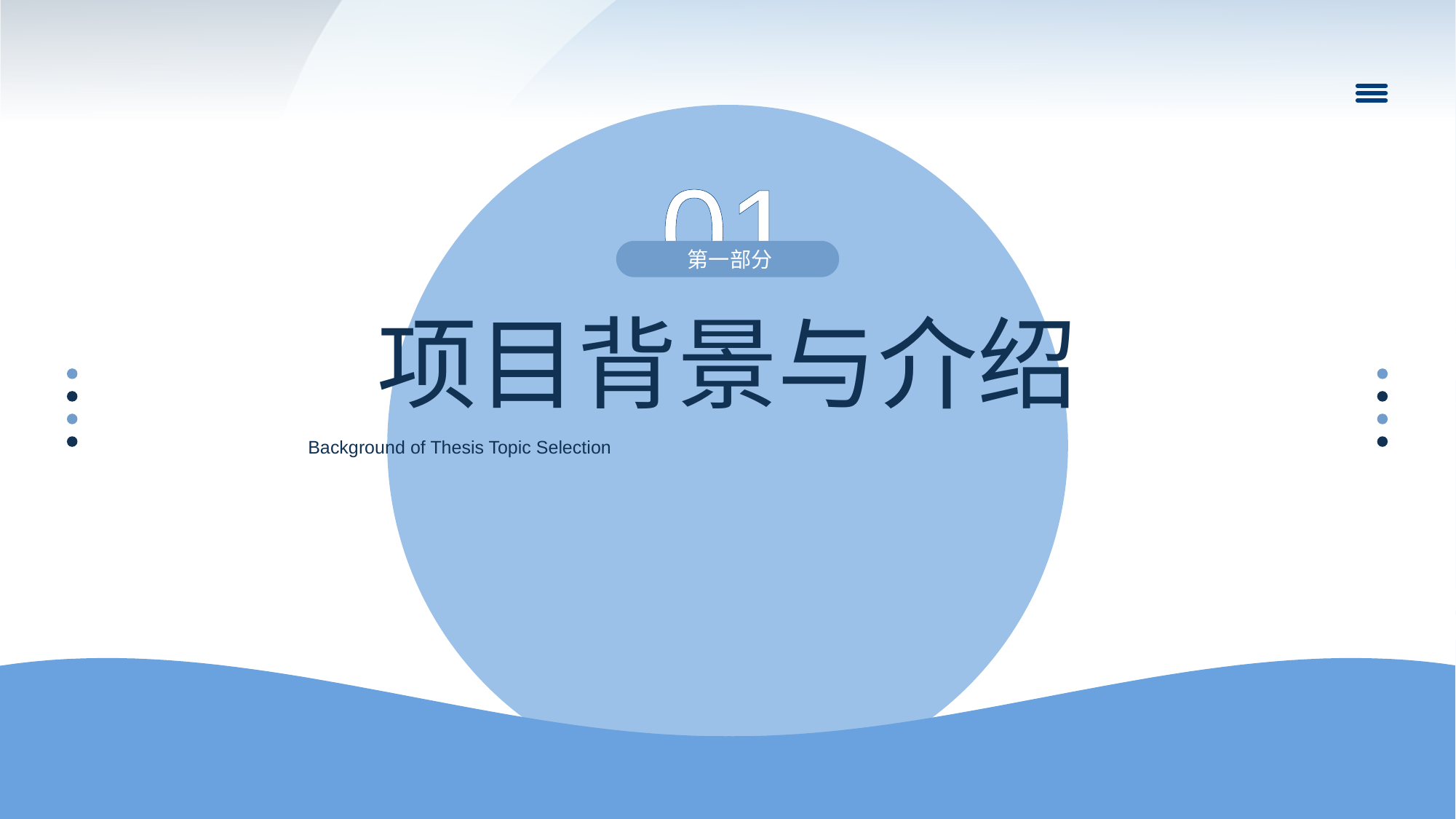

01
第一部分

项目背景与介绍

Background of Thesis Topic Selection